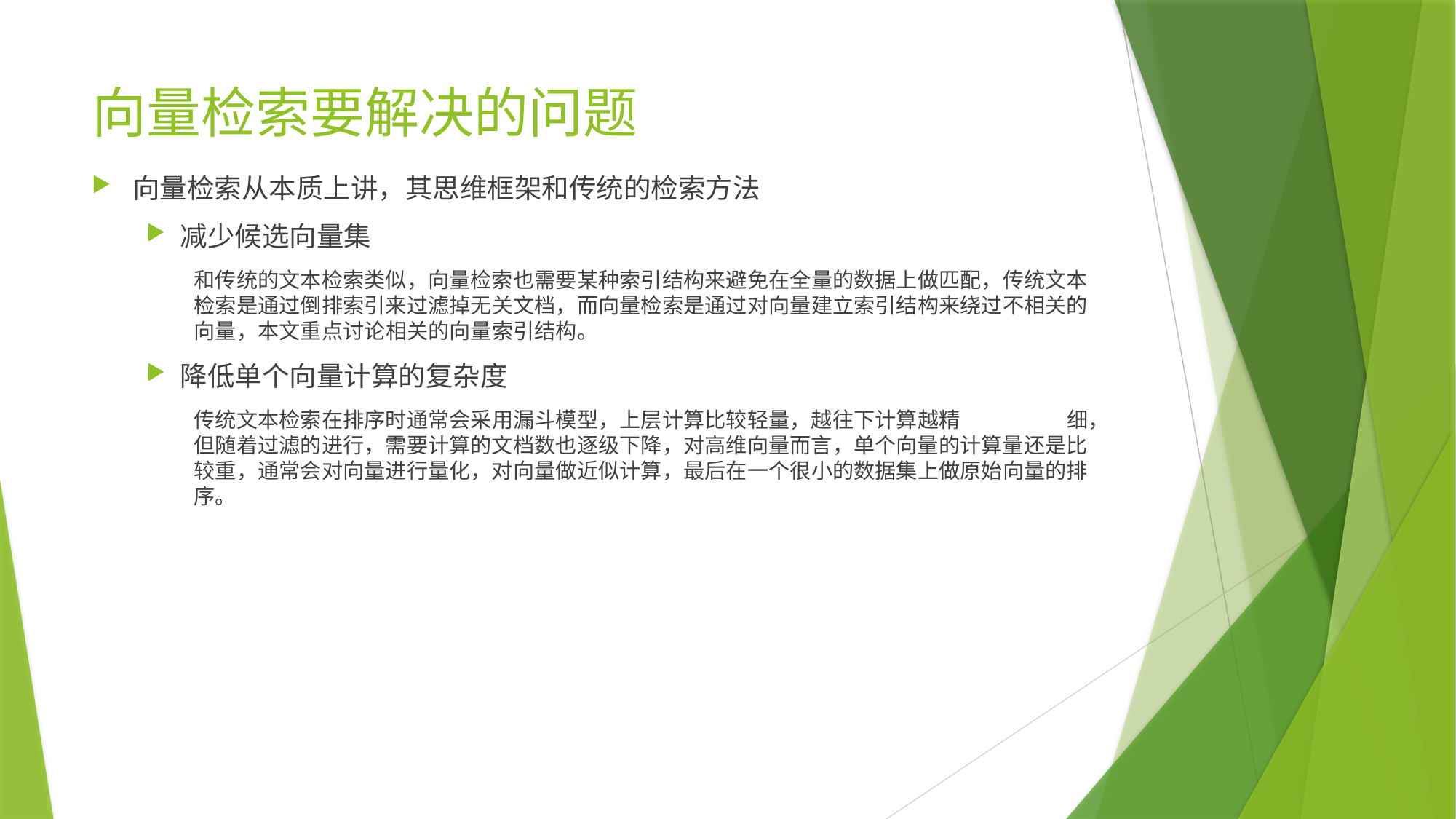

# 向量检索要解决的问题
向量检索从本质上讲，其思维框架和传统的检索方法
减少候选向量集
和传统的文本检索类似，向量检索也需要某种索引结构来避免在全量的数据上做匹配，传统文本检索是通过倒排索引来过滤掉无关文档，而向量检索是通过对向量建立索引结构来绕过不相关的向量，本文重点讨论相关的向量索引结构。
降低单个向量计算的复杂度
传统文本检索在排序时通常会采用漏斗模型，上层计算比较轻量，越往下计算越精	细，但随着过滤的进行，需要计算的文档数也逐级下降，对高维向量而言，单个向量的计算量还是比较重，通常会对向量进行量化，对向量做近似计算，最后在一个很小的数据集上做原始向量的排序。